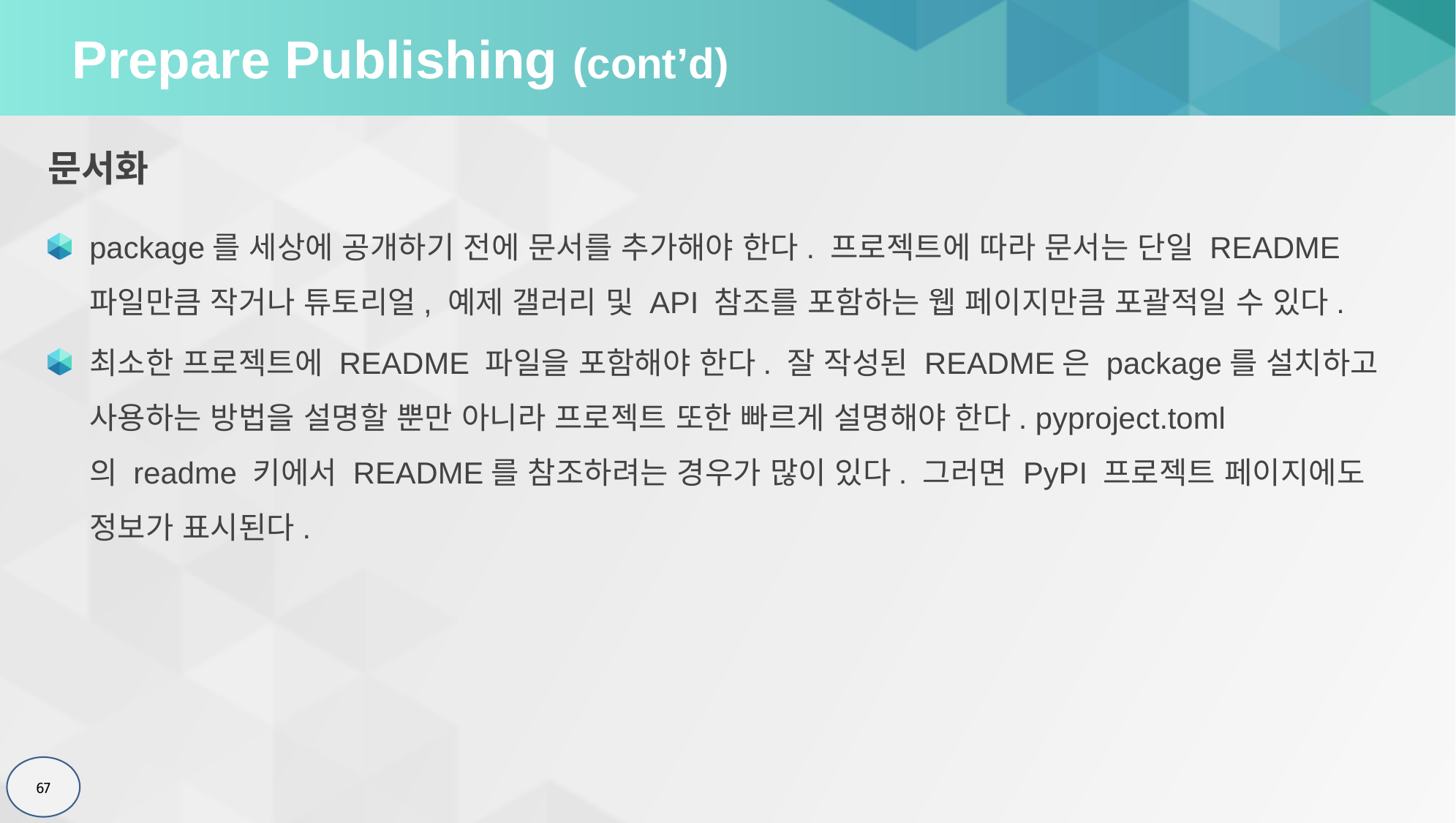

# Prepare Publishing (cont’d)
문서화
package를 세상에 공개하기 전에 문서를 추가해야 한다. 프로젝트에 따라 문서는 단일 README 파일만큼 작거나 튜토리얼, 예제 갤러리 및 API 참조를 포함하는 웹 페이지만큼 포괄적일 수 있다.
최소한 프로젝트에 README 파일을 포함해야 한다. 잘 작성된 README은 package를 설치하고 사용하는 방법을 설명할 뿐만 아니라 프로젝트 또한 빠르게 설명해야 한다. pyproject.toml의 readme 키에서 README를 참조하려는 경우가 많이 있다. 그러면 PyPI 프로젝트 페이지에도 정보가 표시된다.